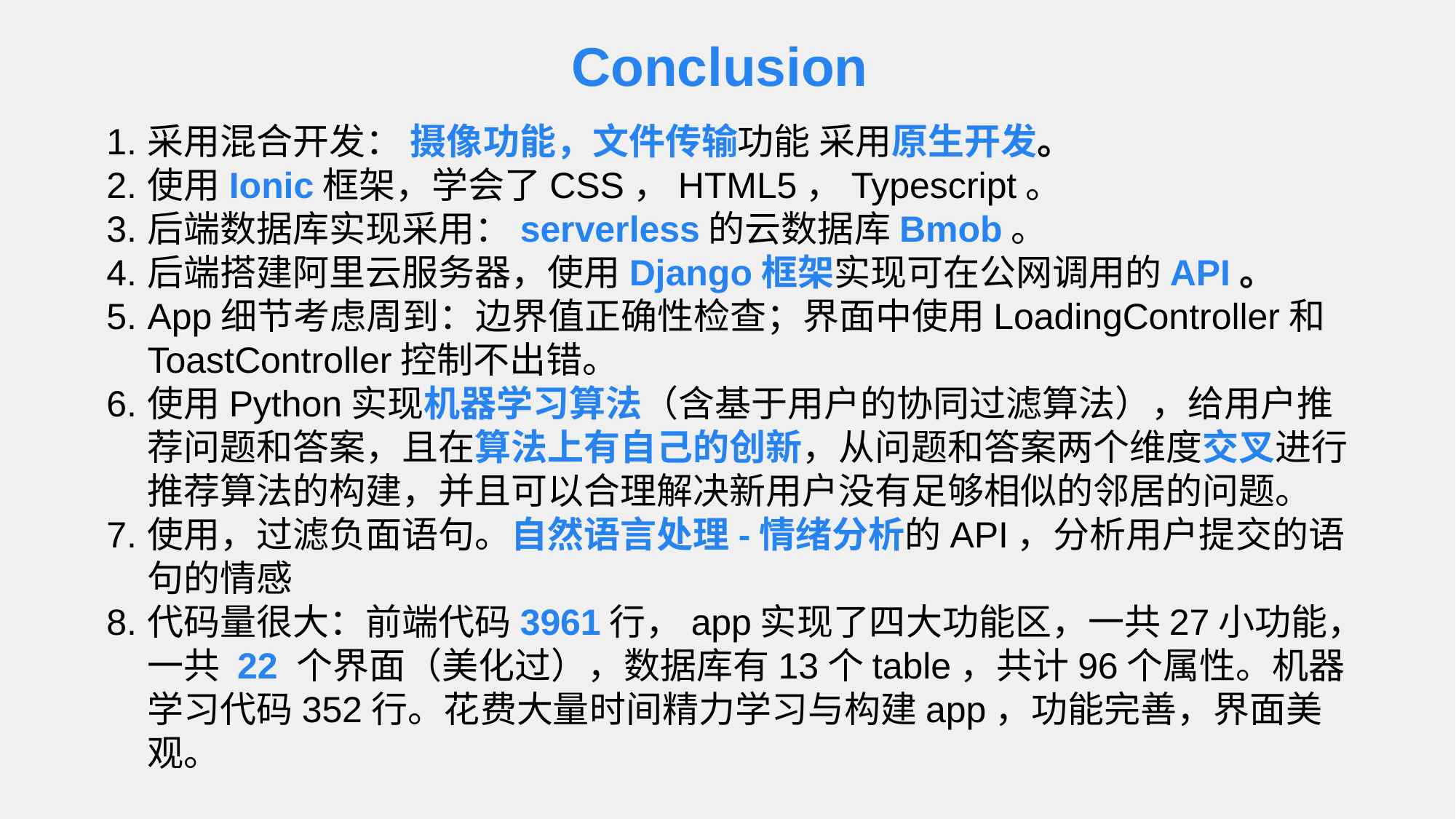

Conclusion
采用混合开发： 摄像功能，文件传输功能 采用原生开发。
使用Ionic框架，学会了CSS，HTML5，Typescript。
后端数据库实现采用：serverless的云数据库Bmob。
后端搭建阿里云服务器，使用Django框架实现可在公网调用的API。
App细节考虑周到：边界值正确性检查；界面中使用LoadingController和ToastController控制不出错。
使用Python实现机器学习算法（含基于用户的协同过滤算法），给用户推荐问题和答案，且在算法上有自己的创新，从问题和答案两个维度交叉进行推荐算法的构建，并且可以合理解决新用户没有足够相似的邻居的问题。
使用，过滤负面语句。自然语言处理-情绪分析的API，分析用户提交的语句的情感
代码量很大：前端代码3961行，app实现了四大功能区，一共27小功能，一共 22 个界面（美化过），数据库有13个table，共计96个属性。机器学习代码352行。花费大量时间精力学习与构建app，功能完善，界面美观。